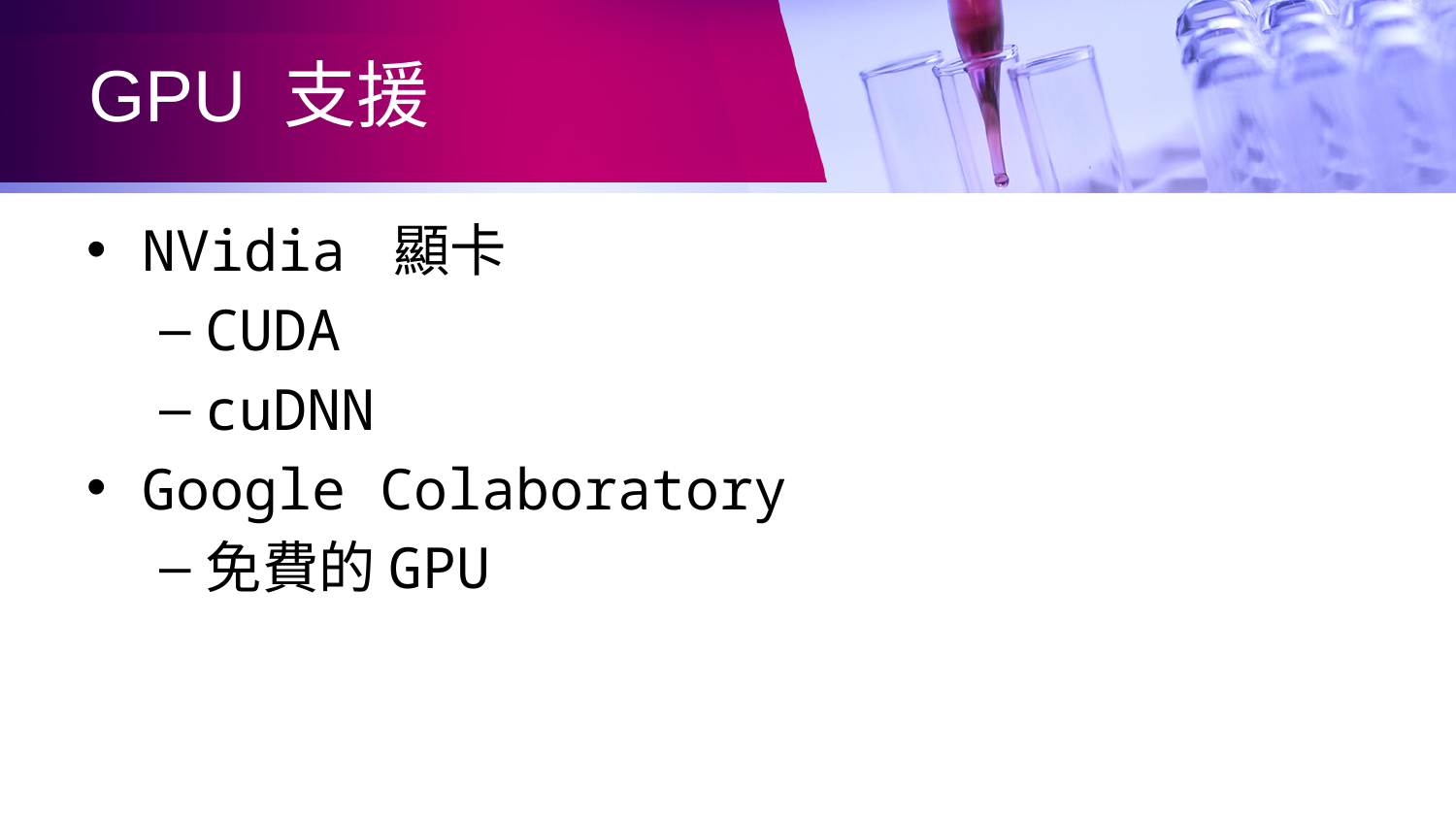

# GPU 支援
NVidia 顯卡
CUDA
cuDNN
Google Colaboratory
免費的GPU